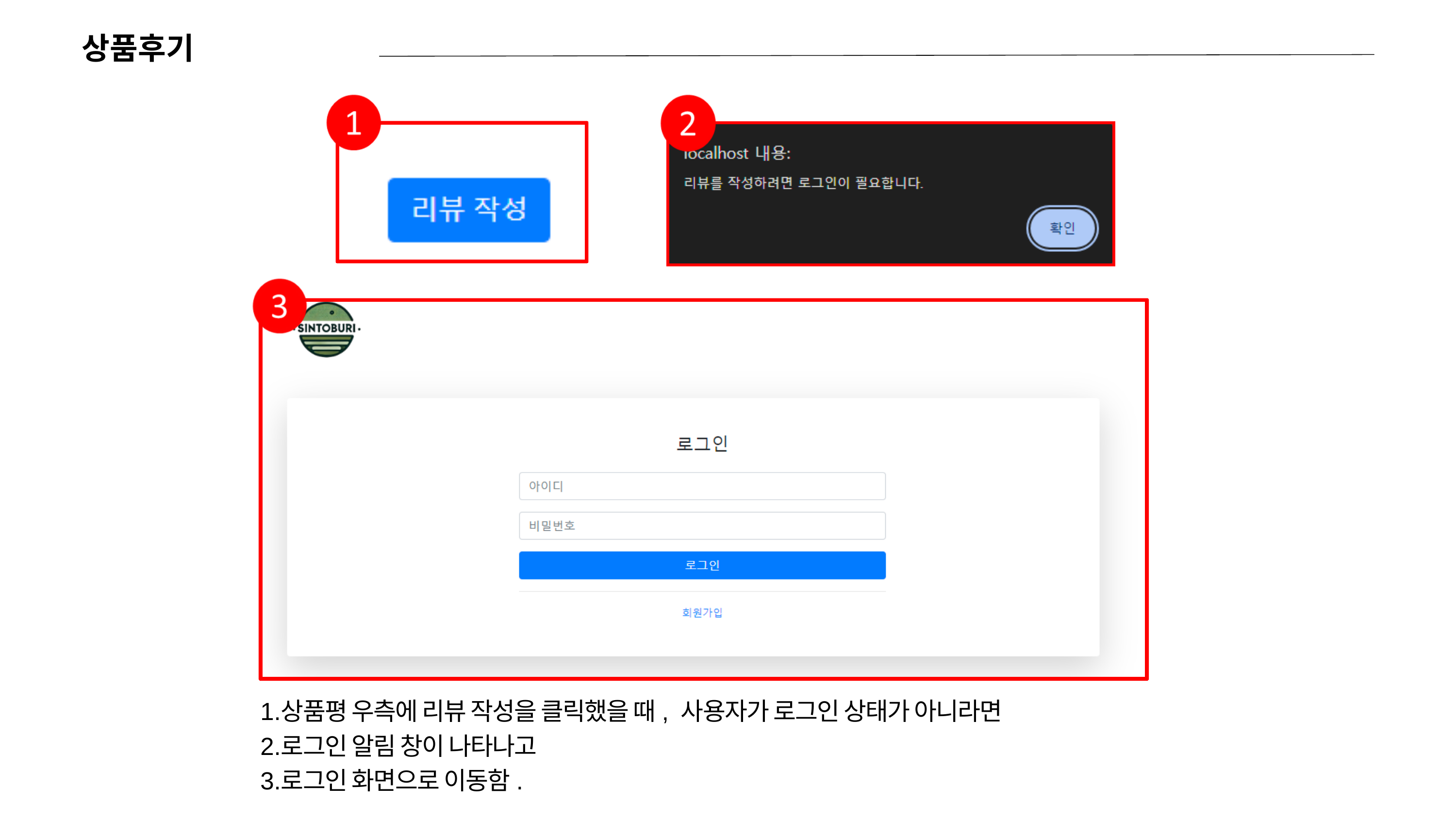

상품후기

상품평 우측에 리뷰 작성을 클릭했을 때, 사용자가 로그인 상태가 아니라면
로그인 알림 창이 나타나고
로그인 화면으로 이동함.